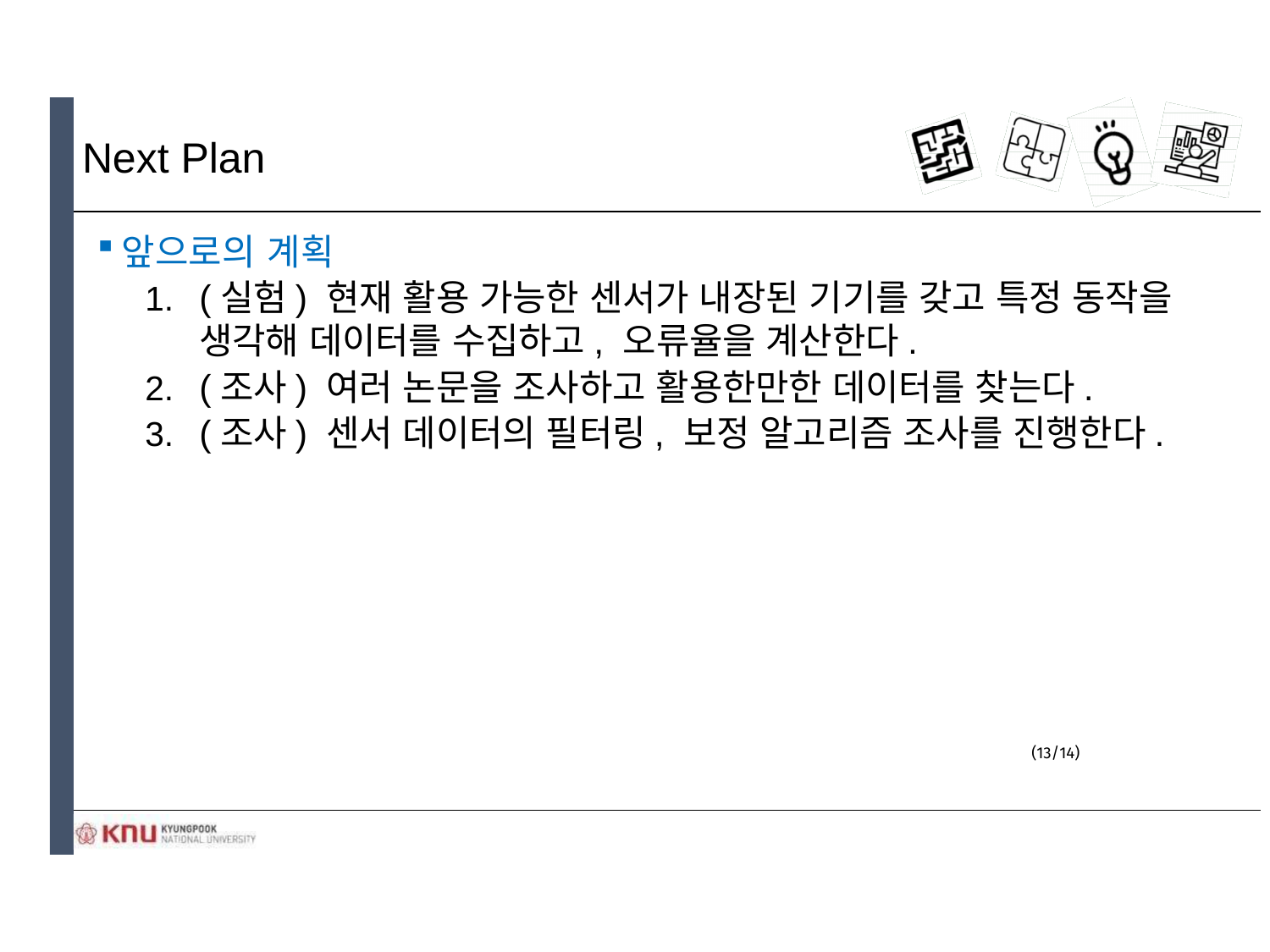

# Next Plan
앞으로의 계획
(실험) 현재 활용 가능한 센서가 내장된 기기를 갖고 특정 동작을 생각해 데이터를 수집하고, 오류율을 계산한다.
(조사) 여러 논문을 조사하고 활용한만한 데이터를 찾는다.
(조사) 센서 데이터의 필터링, 보정 알고리즘 조사를 진행한다.

(13/14)